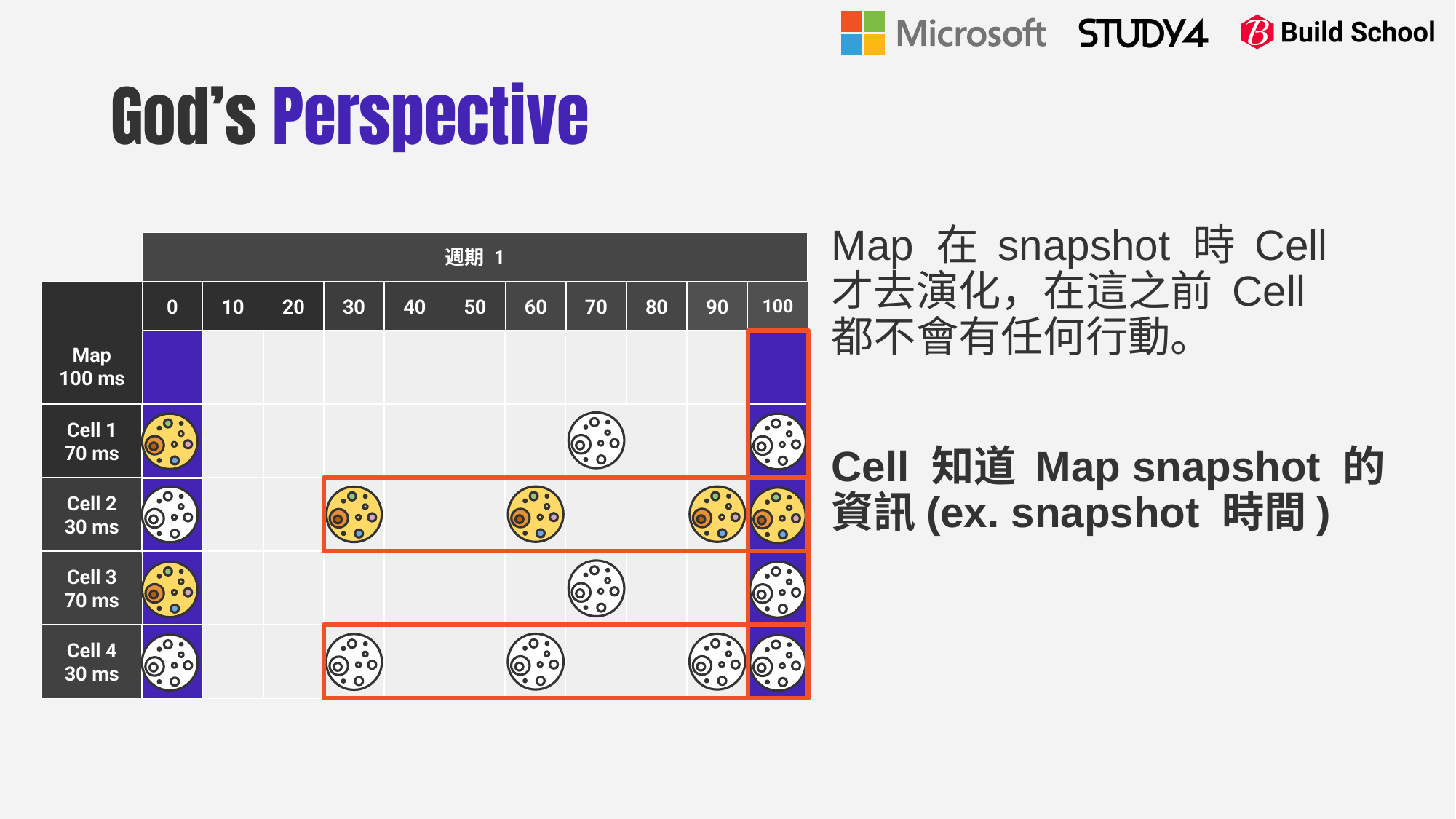

# God’s Perspective
Map 在 snapshot 時 Cell 才去演化，在這之前 Cell 都不會有任何行動。
週期 1
Map
100 ms
0
10
20
30
40
50
60
80
100
70
90

Cell 1
70 ms

Cell 知道 Map snapshot 的資訊(ex. snapshot 時間)
Cell 2
30 ms

Cell 3
70 ms

Cell 4
30 ms